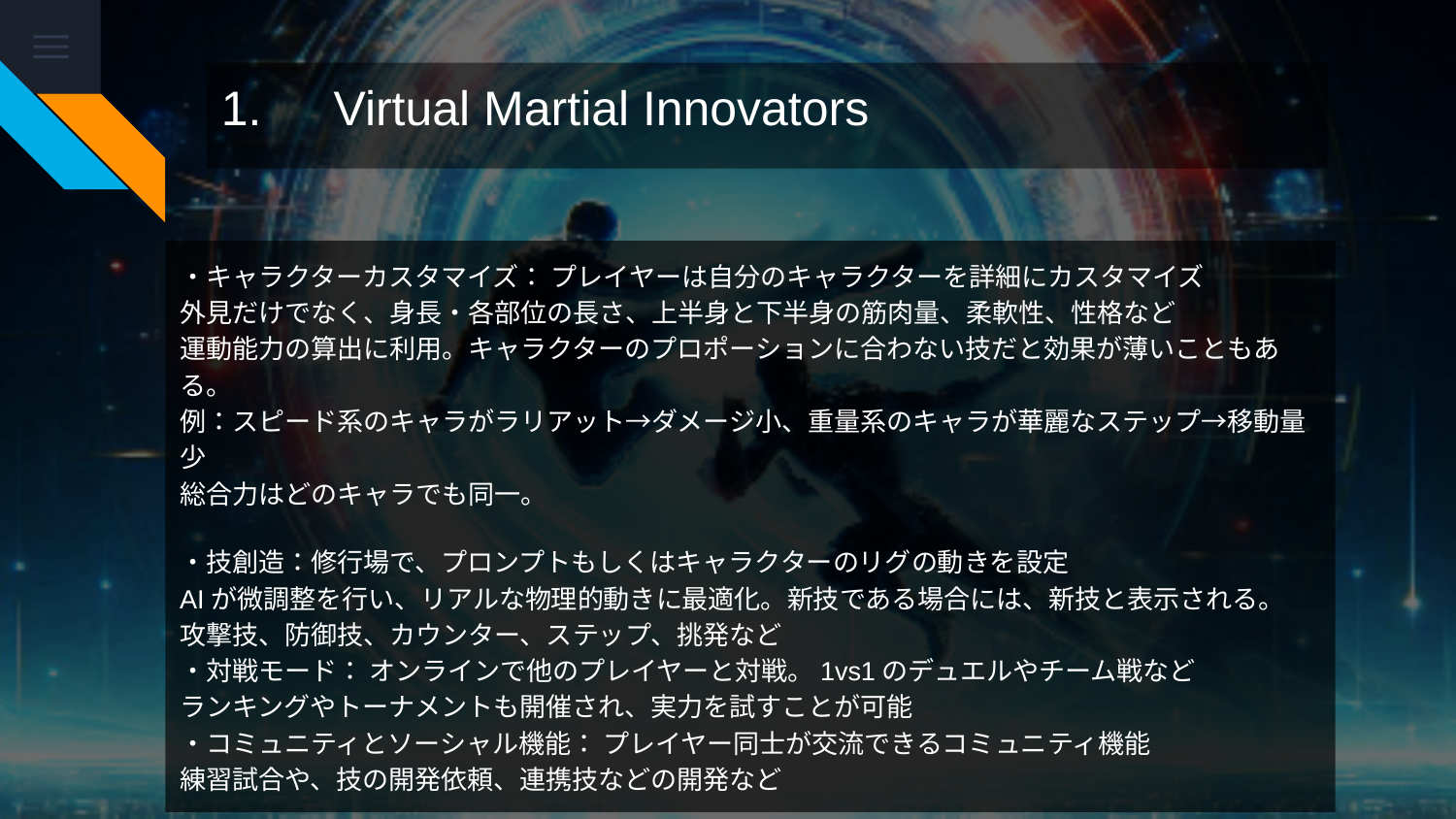

# 1.　Virtual Martial Innovators
・キャラクターカスタマイズ： プレイヤーは自分のキャラクターを詳細にカスタマイズ
外見だけでなく、身長・各部位の長さ、上半身と下半身の筋肉量、柔軟性、性格など
運動能力の算出に利用。キャラクターのプロポーションに合わない技だと効果が薄いこともある。
例：スピード系のキャラがラリアット→ダメージ小、重量系のキャラが華麗なステップ→移動量少
総合力はどのキャラでも同一。
・技創造：修行場で、プロンプトもしくはキャラクターのリグの動きを設定
AIが微調整を行い、リアルな物理的動きに最適化。新技である場合には、新技と表示される。
攻撃技、防御技、カウンター、ステップ、挑発など
・対戦モード： オンラインで他のプレイヤーと対戦。1vs1のデュエルやチーム戦など
ランキングやトーナメントも開催され、実力を試すことが可能
・コミュニティとソーシャル機能： プレイヤー同士が交流できるコミュニティ機能
練習試合や、技の開発依頼、連携技などの開発など